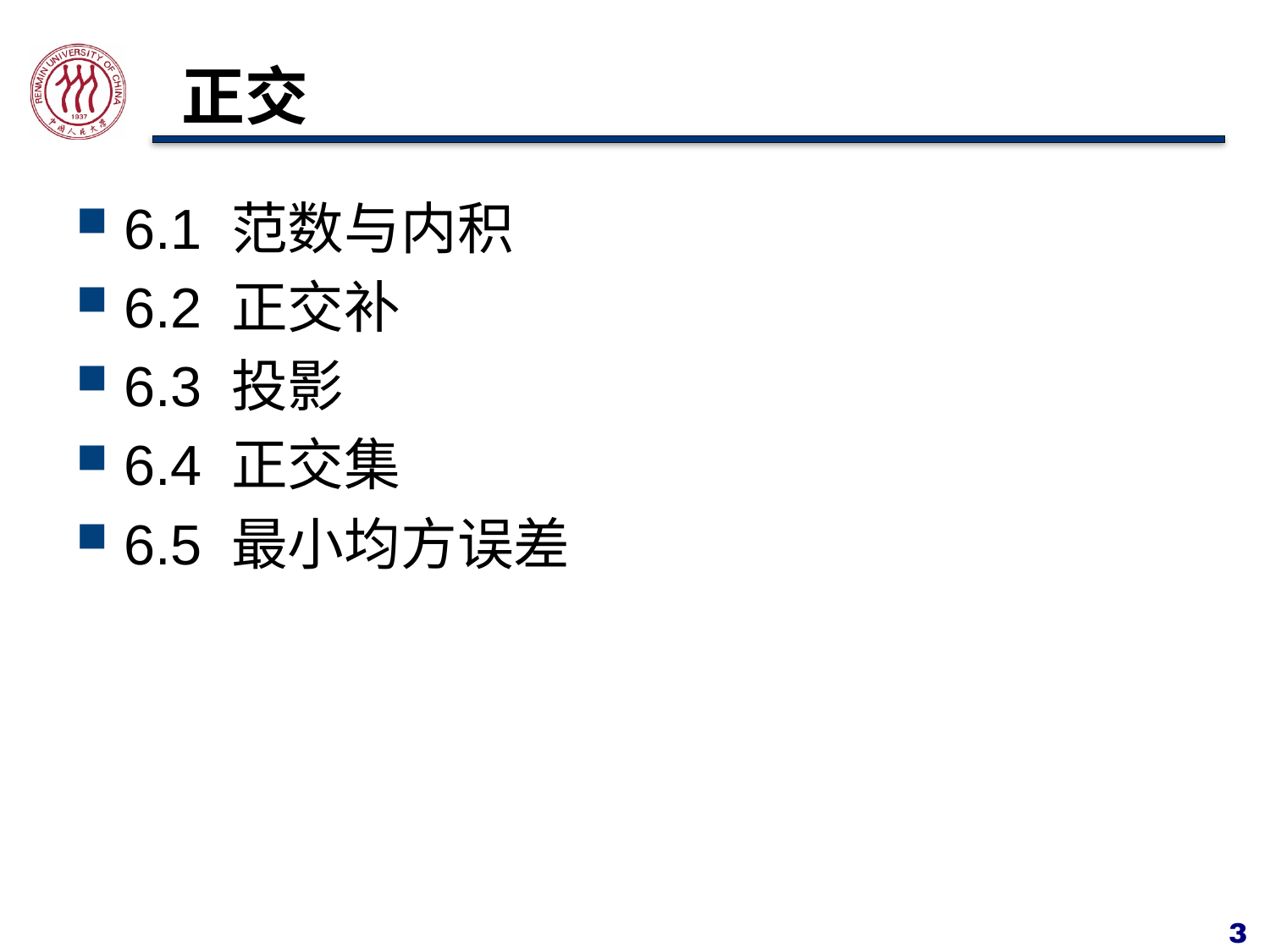

# 正交
6.1 范数与内积
6.2 正交补
6.3 投影
6.4 正交集
6.5 最小均方误差